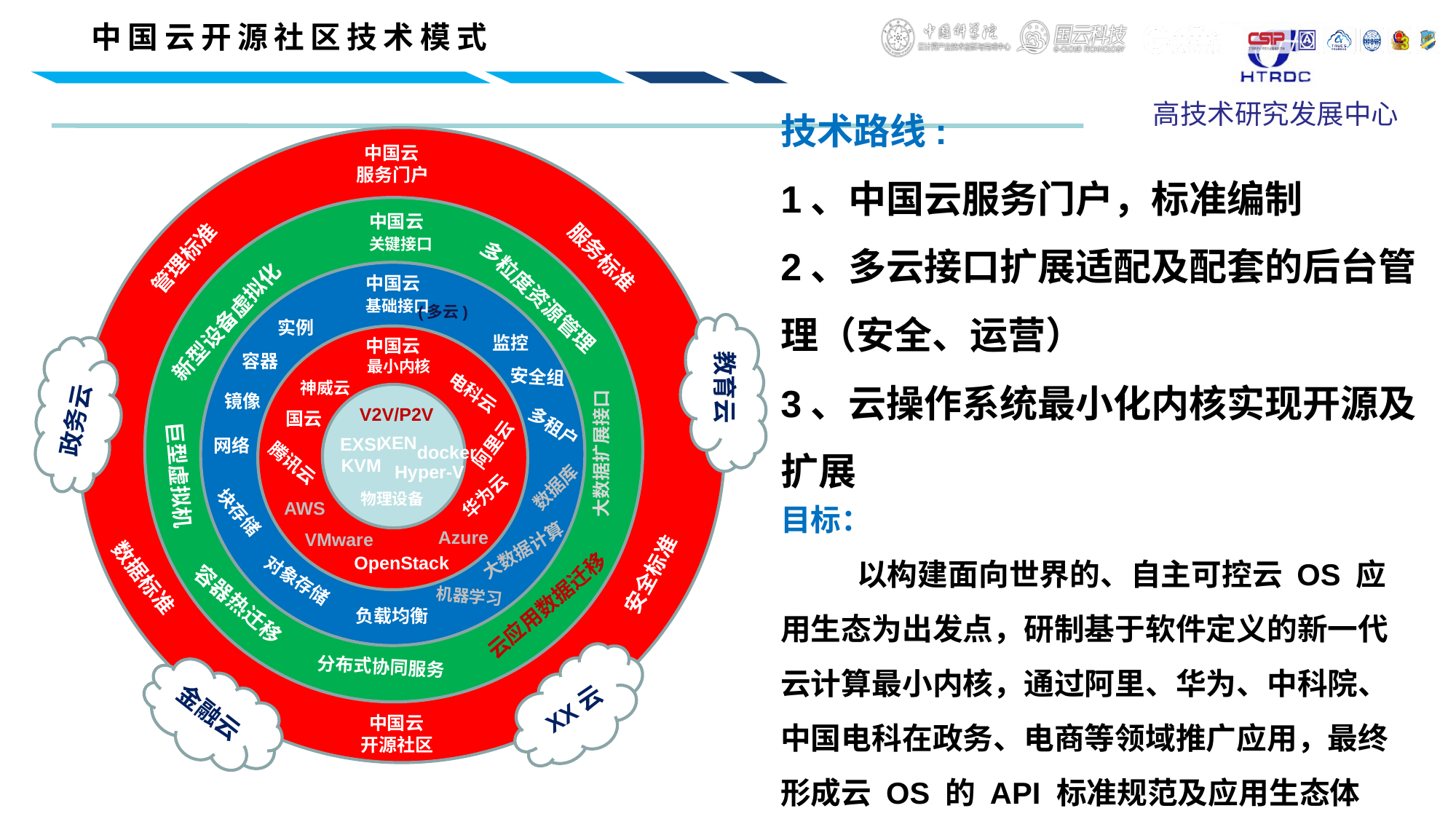

中国云开源社区技术模式

技术路线:
1、中国云服务门户，标准编制
2、多云接口扩展适配及配套的后台管理（安全、运营）
3、云操作系统最小化内核实现开源及扩展（PaaS层）
4、P2V/V2V、云应用数据迁移工具集
5、开源社区

   中国云
 服务门户

   中国云
   关键接口

   中国云
   基础接口
实例

  中国云
   最小内核
神威云
电科云

V2V/P2V
国云
XEN
EXSI
阿里云
腾讯云
KVM
Hyper-V
华为云
AWS
Azure
VMware
OpenStack
监控
容器
安全组
镜像
多租户
网络
数据库
块存储
大数据计算
对象存储
机器学习
负载均衡
多粒度资源管理
新型设备虚拟化
大数据扩展接口
巨型虚拟机
容器热迁移
云应用数据迁移
分布式协同服务
管理标准
服务标准
(多云)
教育云
政务云
安全标准
数据标准
XX云
金融云
   中国云
 开源社区

docker
目标：
          以构建面向世界的、自主可控云 OS 应用生态为出发点，研制基于软件定义的新一代云计算最小内核，通过阿里、华为、中科院、中国电科在政务、电商等领域推广应用，最终形成云 OS 的 API 标准规范及应用生态体系。
物理设备